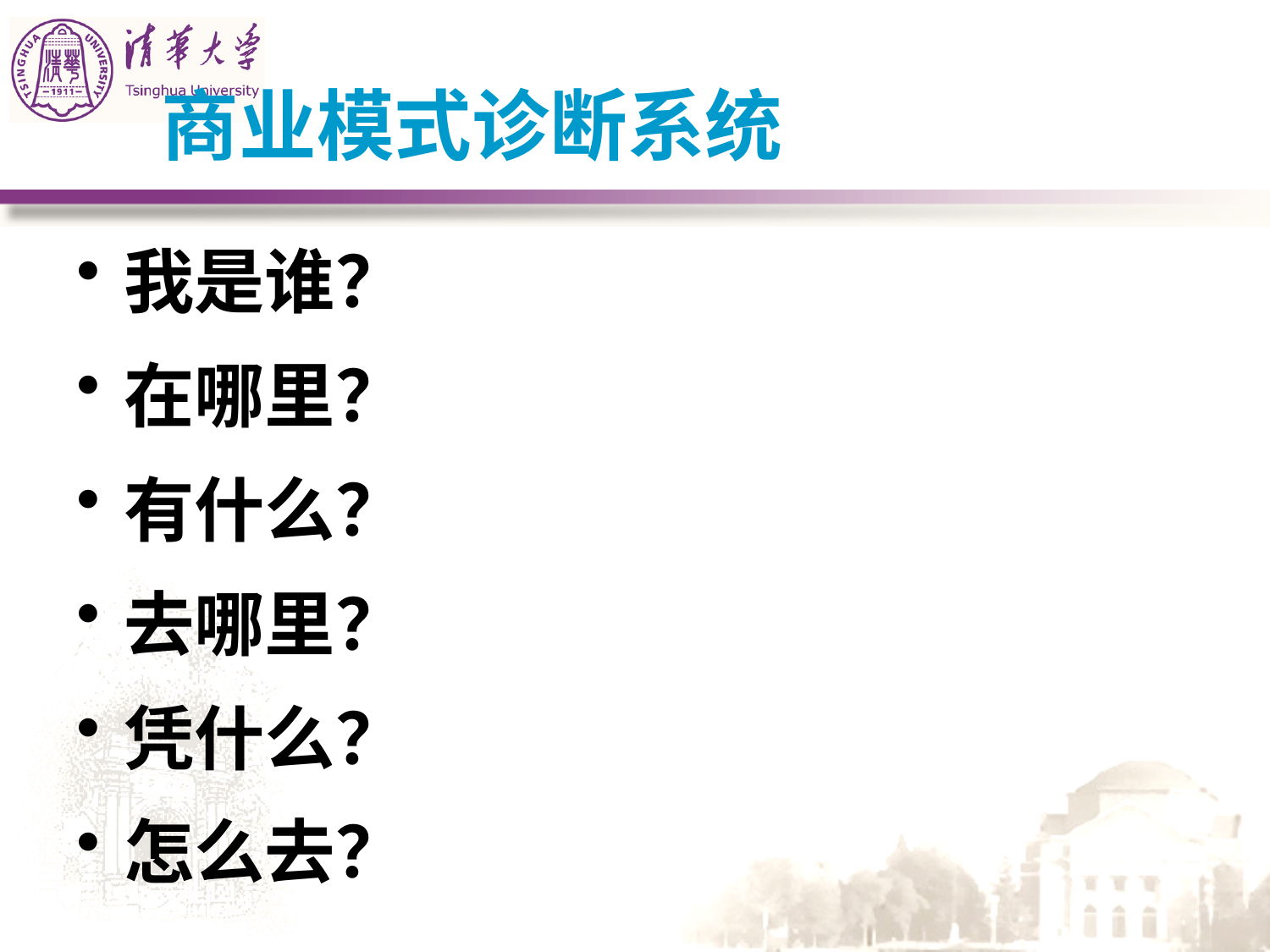

# 商业模式诊断系统
我是谁？
在哪里？
有什么？
去哪里？
凭什么？
怎么去？